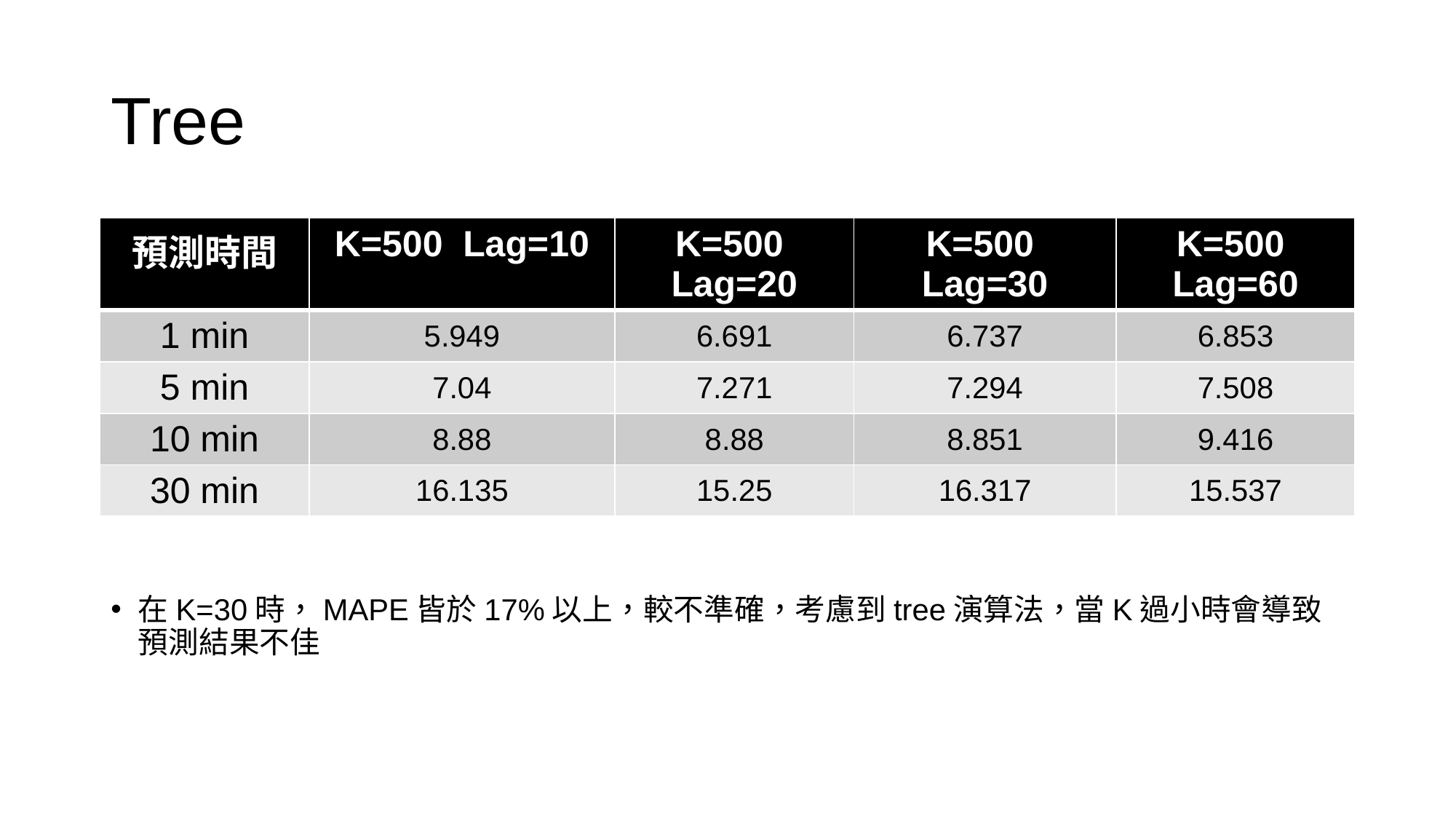

# Tree
| 預測時間 | K=500 Lag=10 | K=500 Lag=20 | K=500 Lag=30 | K=500 Lag=60 |
| --- | --- | --- | --- | --- |
| 1 min | 5.949 | 6.691 | 6.737 | 6.853 |
| 5 min | 7.04 | 7.271 | 7.294 | 7.508 |
| 10 min | 8.88 | 8.88 | 8.851 | 9.416 |
| 30 min | 16.135 | 15.25 | 16.317 | 15.537 |
在K=30時，MAPE皆於17%以上，較不準確，考慮到tree演算法，當K過小時會導致預測結果不佳